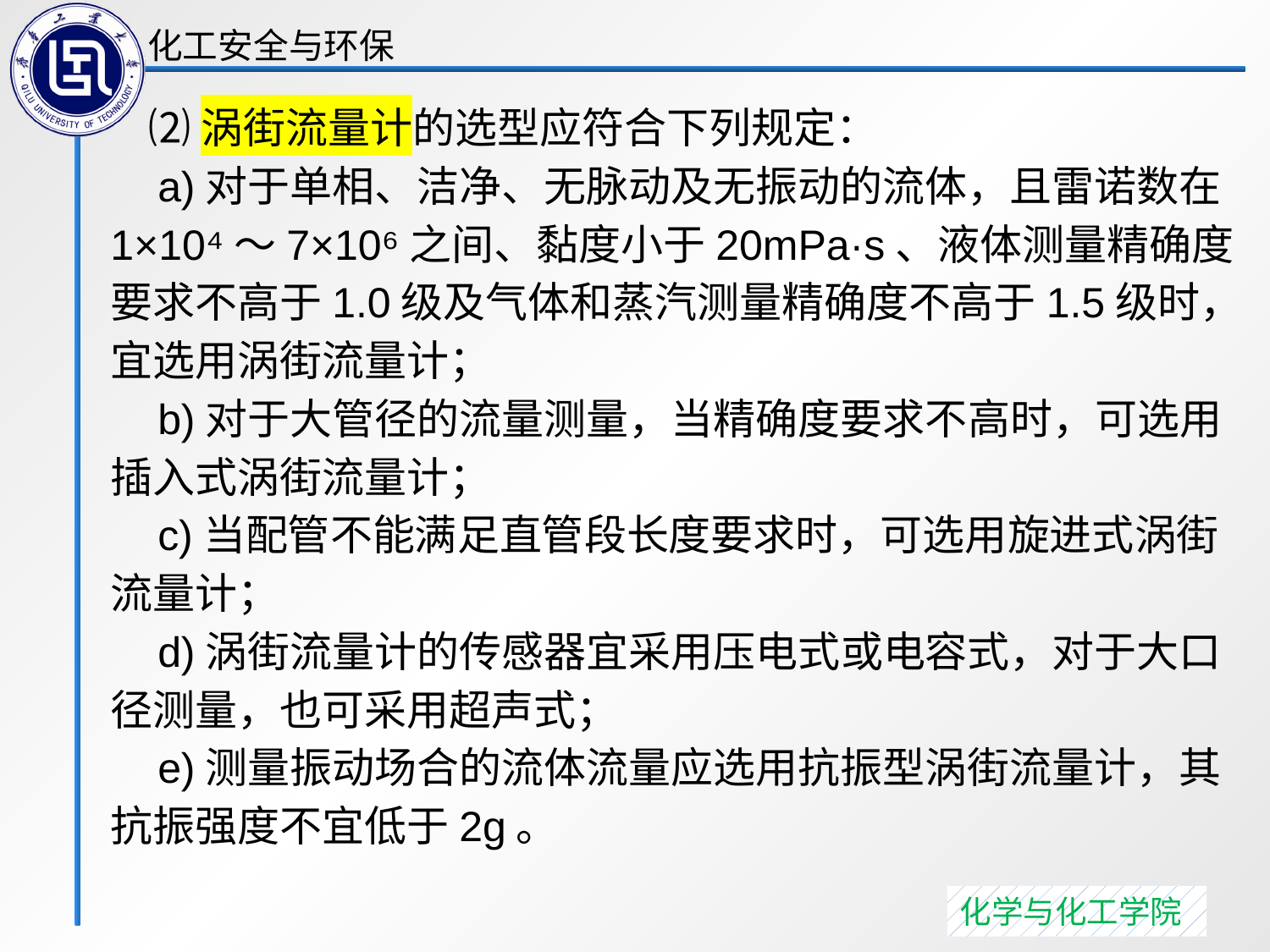

⑵涡街流量计的选型应符合下列规定：
    a)对于单相、洁净、无脉动及无振动的流体，且雷诺数在1×10⁴～7×10⁶之间、黏度小于20mPa·s、液体测量精确度要求不高于1.0级及气体和蒸汽测量精确度不高于1.5级时，宜选用涡街流量计；
    b)对于大管径的流量测量，当精确度要求不高时，可选用插入式涡街流量计；
    c)当配管不能满足直管段长度要求时，可选用旋进式涡街流量计；
    d)涡街流量计的传感器宜采用压电式或电容式，对于大口径测量，也可采用超声式；
    e)测量振动场合的流体流量应选用抗振型涡街流量计，其抗振强度不宜低于2g。